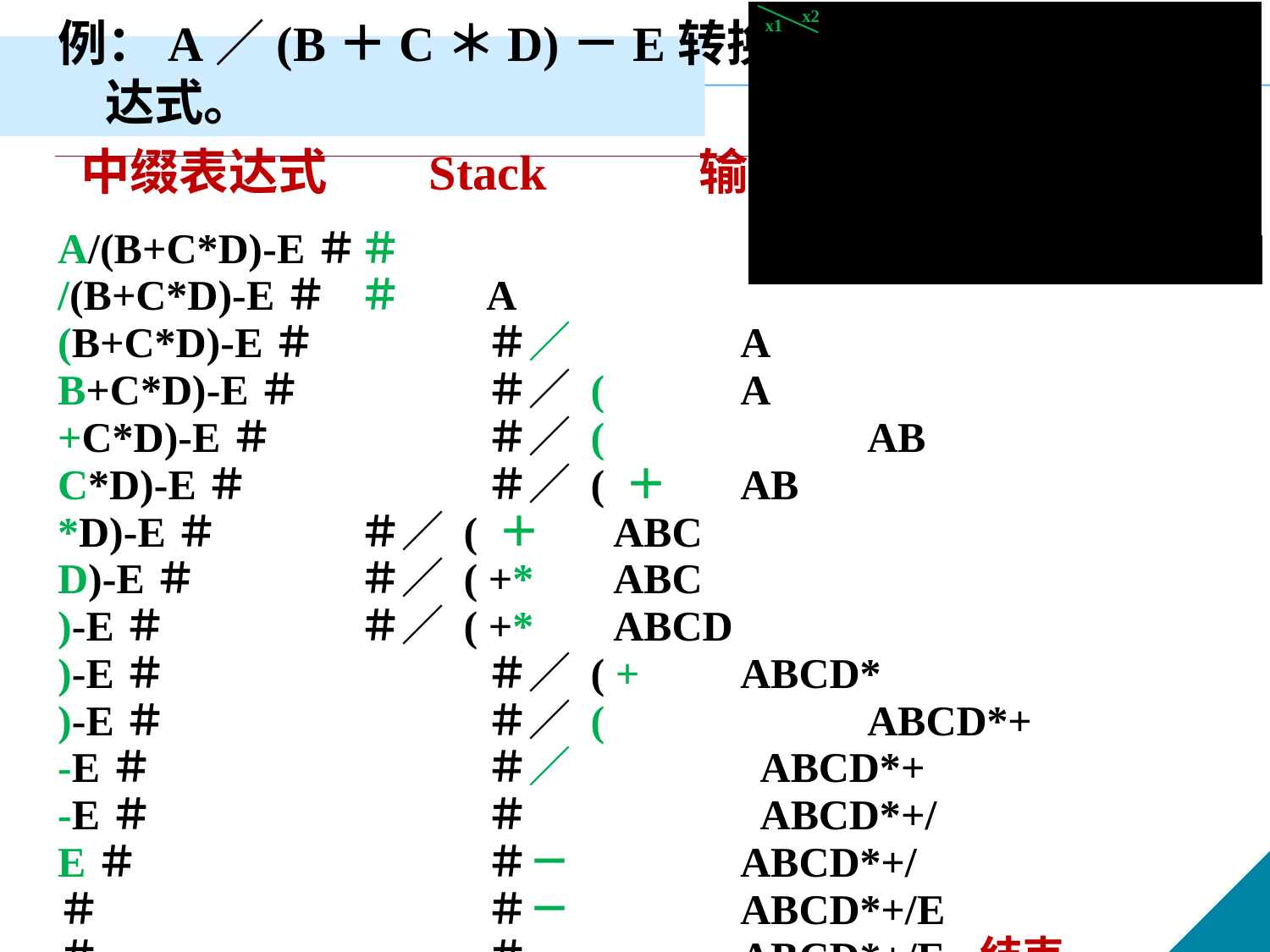

x2
x1
|  | + | - | \* | / | ( | ) | # |
| --- | --- | --- | --- | --- | --- | --- | --- |
| + | > | > | < | < | < | > | > |
| - | > | > | < | < | < | > | > |
| \* | > | > | > | > | < | > | > |
| / | > | > | > | > | < | > | > |
| ( | < | < | < | < | < | = | ERROR3 |
| ) | > | > | > | > | ERROR1 | > | > |
| # | < | < | < | < | < | ERROR2 | = |
例：A／(B＋C＊D)－E转换中缀表达式为后缀表达式。
 中缀表达式        Stack 	      输出(后缀表达式)

A/(B+C*D)-E＃	＃
/(B+C*D)-E＃ 	＃        	A
(B+C*D)-E＃           	＃／       	A
B+C*D)-E＃ 	          	＃／ (		A
+C*D)-E＃             	＃／ ( 	     	AB
C*D)-E＃	          	＃／ ( ＋     	AB
*D)-E＃	          	＃／ ( ＋     	ABC
D)-E＃	          	＃／ ( +*	ABC
)-E＃                 	＃／ ( +*    	ABCD
)-E＃	     	          	＃／ ( +      	ABCD*
)-E＃		          	＃／ ( 	   	ABCD*+
-E＃	      	    	＃／		 ABCD*+
-E＃		          	＃		 ABCD*+/
E＃	                	＃－           	ABCD*+/
＃		                	＃－		ABCD*+/E
＃		                	＃	          	ABCD*+/E-,结束